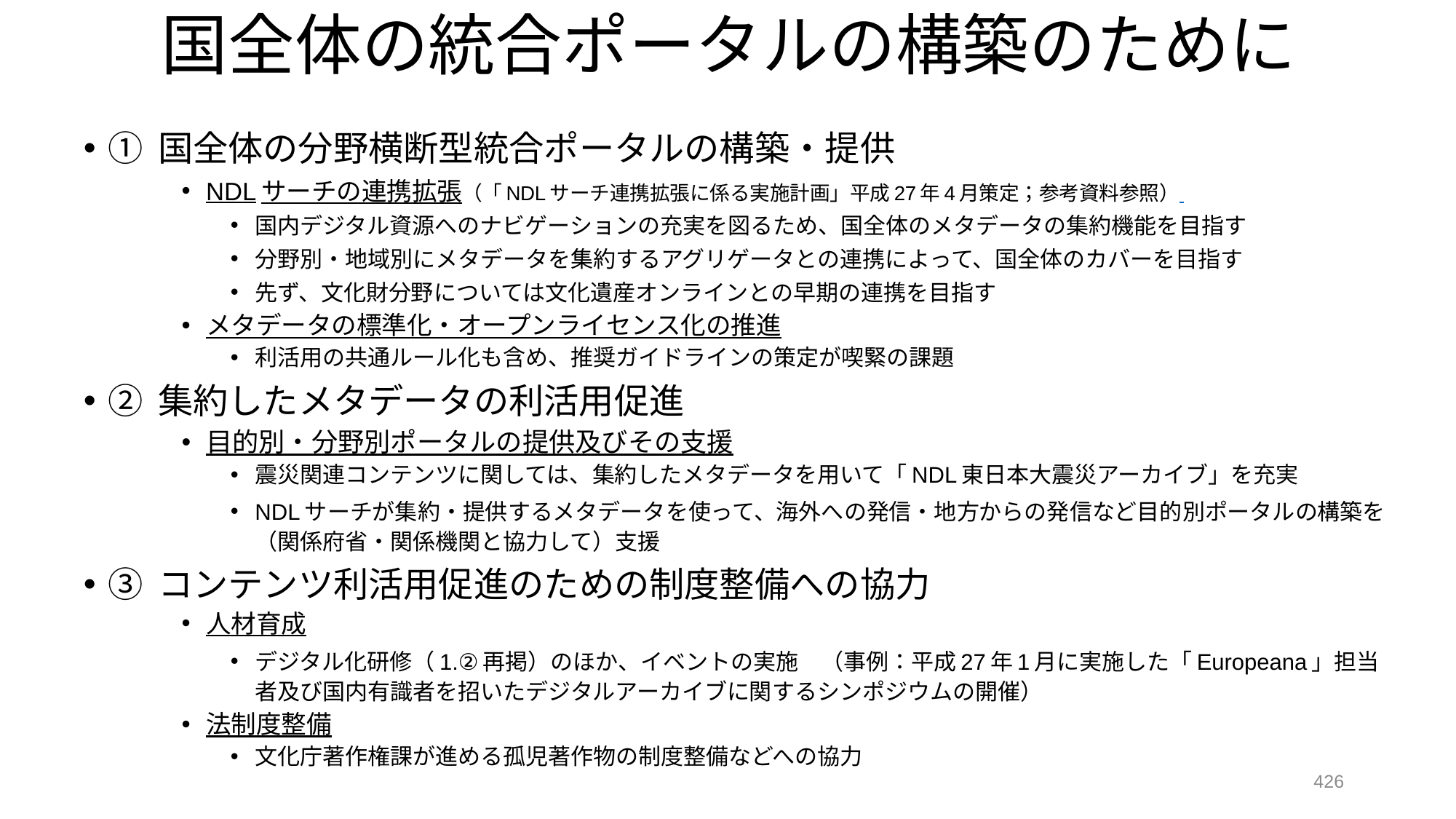

# 国全体の統合ポータルの構築のために
① 国全体の分野横断型統合ポータルの構築・提供
NDLサーチの連携拡張（「NDLサーチ連携拡張に係る実施計画」平成27年4月策定；参考資料参照）
国内デジタル資源へのナビゲーションの充実を図るため、国全体のメタデータの集約機能を目指す
分野別・地域別にメタデータを集約するアグリゲータとの連携によって、国全体のカバーを目指す
先ず、文化財分野については文化遺産オンラインとの早期の連携を目指す
メタデータの標準化・オープンライセンス化の推進
利活用の共通ルール化も含め、推奨ガイドラインの策定が喫緊の課題
② 集約したメタデータの利活用促進
目的別・分野別ポータルの提供及びその支援
震災関連コンテンツに関しては、集約したメタデータを用いて「NDL東日本大震災アーカイブ」を充実
NDLサーチが集約・提供するメタデータを使って、海外への発信・地方からの発信など目的別ポータルの構築を（関係府省・関係機関と協力して）支援
③ コンテンツ利活用促進のための制度整備への協力
人材育成
デジタル化研修（1.②再掲）のほか、イベントの実施　（事例：平成27年1月に実施した「Europeana」担当者及び国内有識者を招いたデジタルアーカイブに関するシンポジウムの開催）
法制度整備
文化庁著作権課が進める孤児著作物の制度整備などへの協力

426